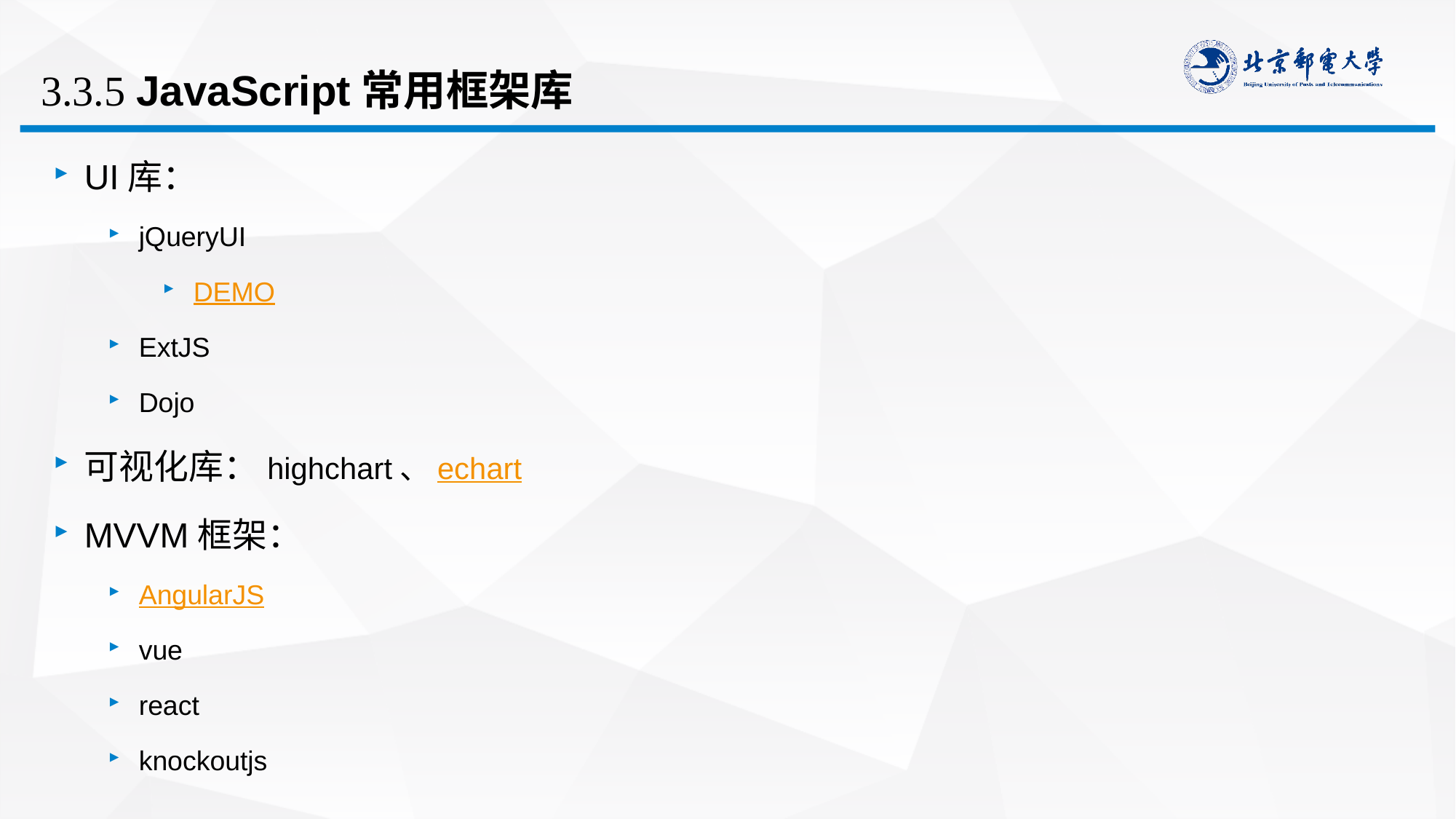

# 3.3.5 JavaScript常用框架库
UI库：
jQueryUI
DEMO
ExtJS
Dojo
可视化库：highchart、echart
MVVM框架：
AngularJS
vue
react
knockoutjs